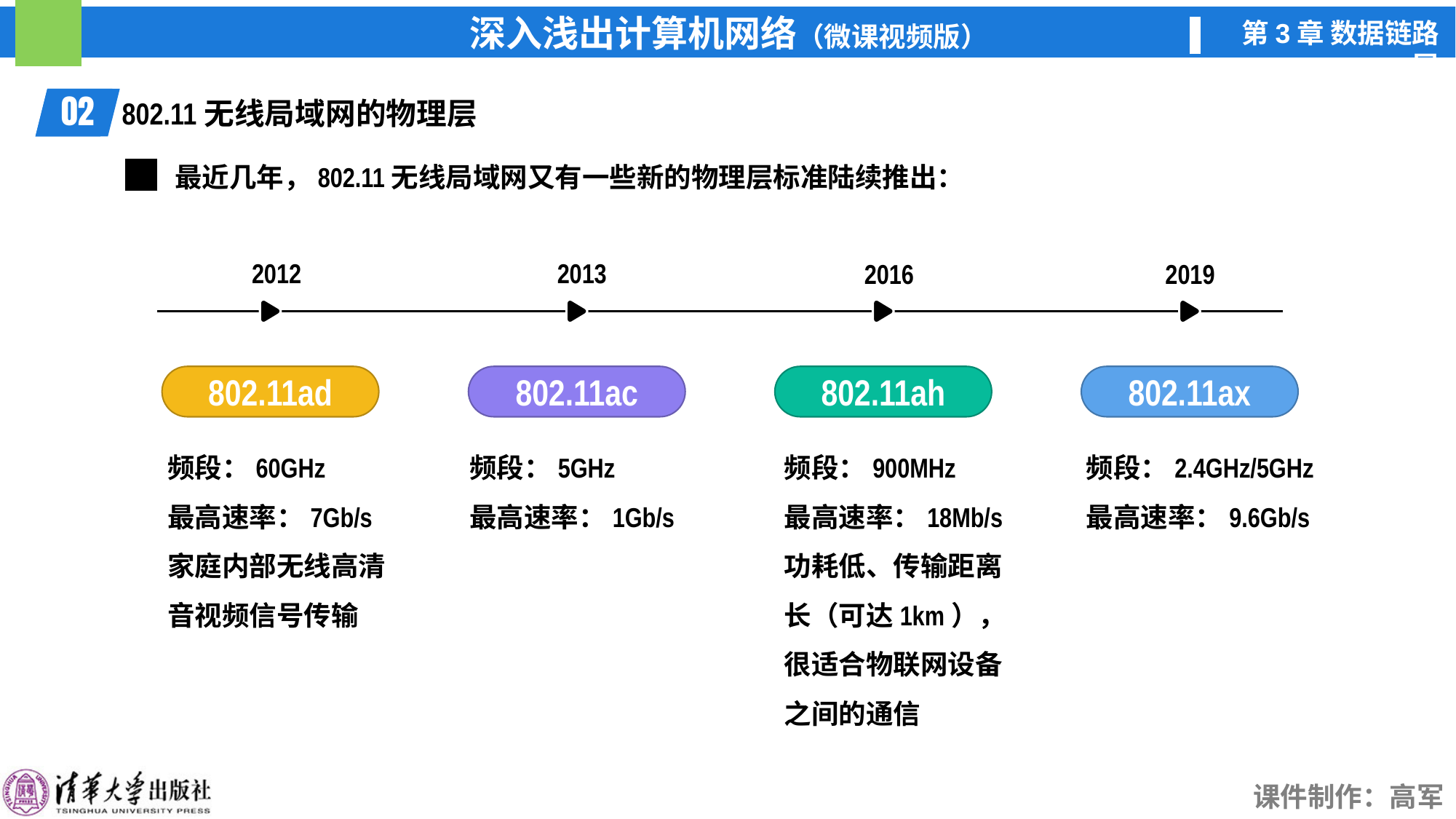

02
01
802.11无线局域网的物理层
最近几年，802.11无线局域网又有一些新的物理层标准陆续推出：

2012
2013
2016
2019

802.11ad
802.11ac
802.11ah
802.11ax
频段：60GHz
最高速率：7Gb/s
家庭内部无线高清音视频信号传输
频段：5GHz
最高速率：1Gb/s
频段：900MHz
最高速率：18Mb/s
功耗低、传输距离长（可达1km），很适合物联网设备之间的通信
频段：2.4GHz/5GHz
最高速率：9.6Gb/s